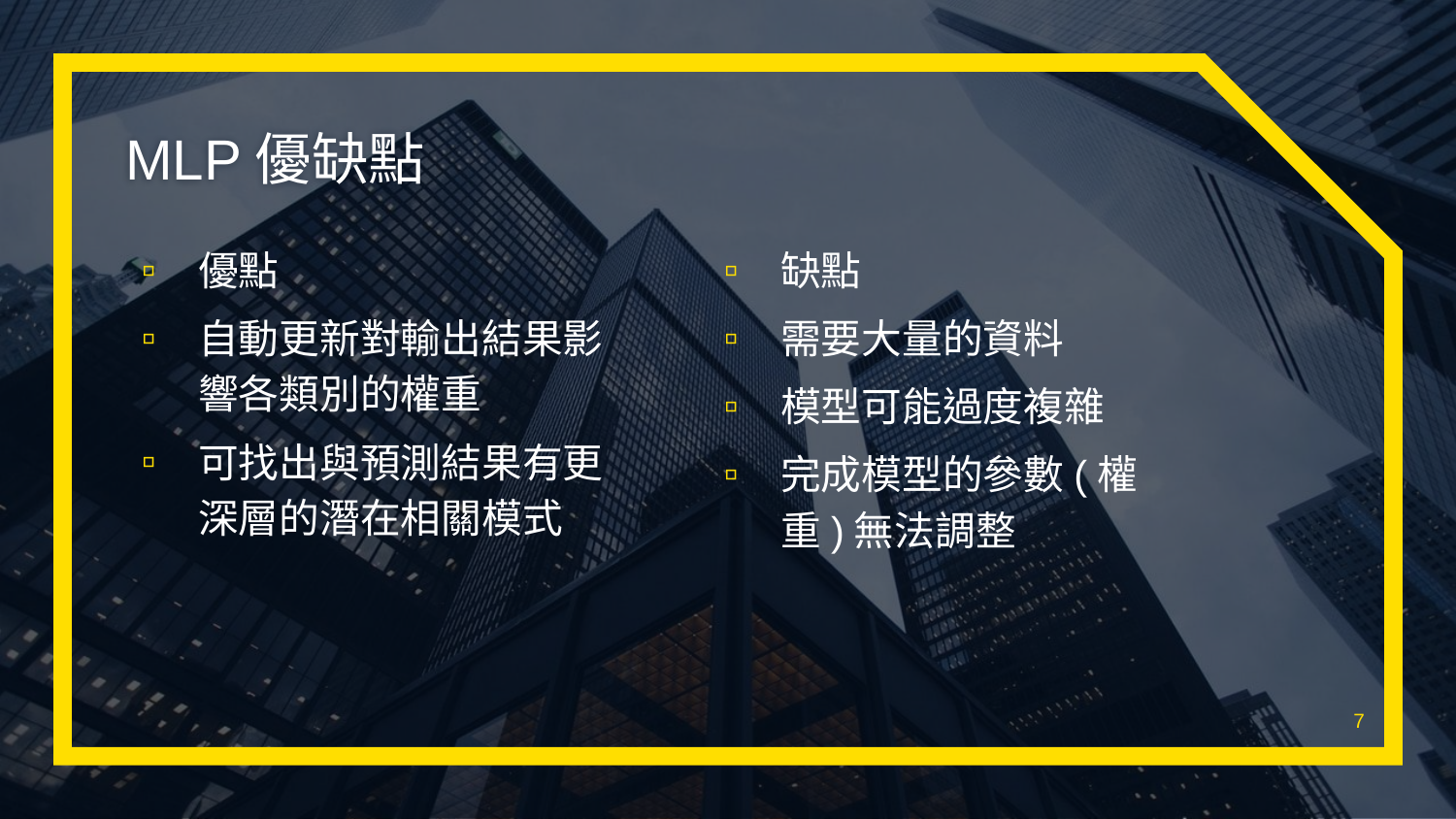

# MLP優缺點
優點
自動更新對輸出結果影響各類別的權重
可找出與預測結果有更深層的潛在相關模式

缺點
需要大量的資料
模型可能過度複雜
完成模型的參數(權重)無法調整

7